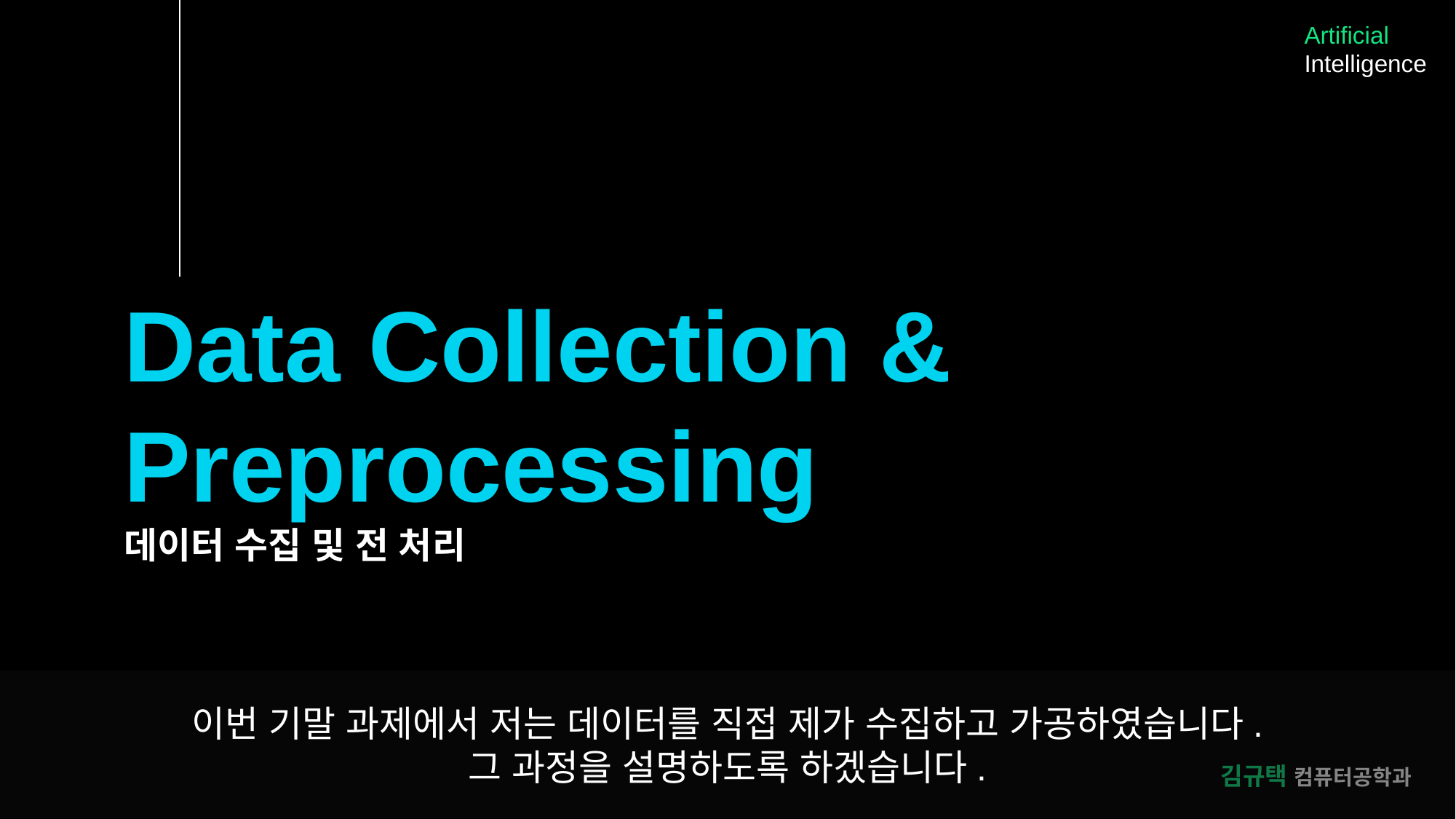

Artificial
Intelligence
Data Collection & Preprocessing
데이터 수집 및 전 처리
이번 기말 과제에서 저는 데이터를 직접 제가 수집하고 가공하였습니다.
그 과정을 설명하도록 하겠습니다.
김규택 컴퓨터공학과